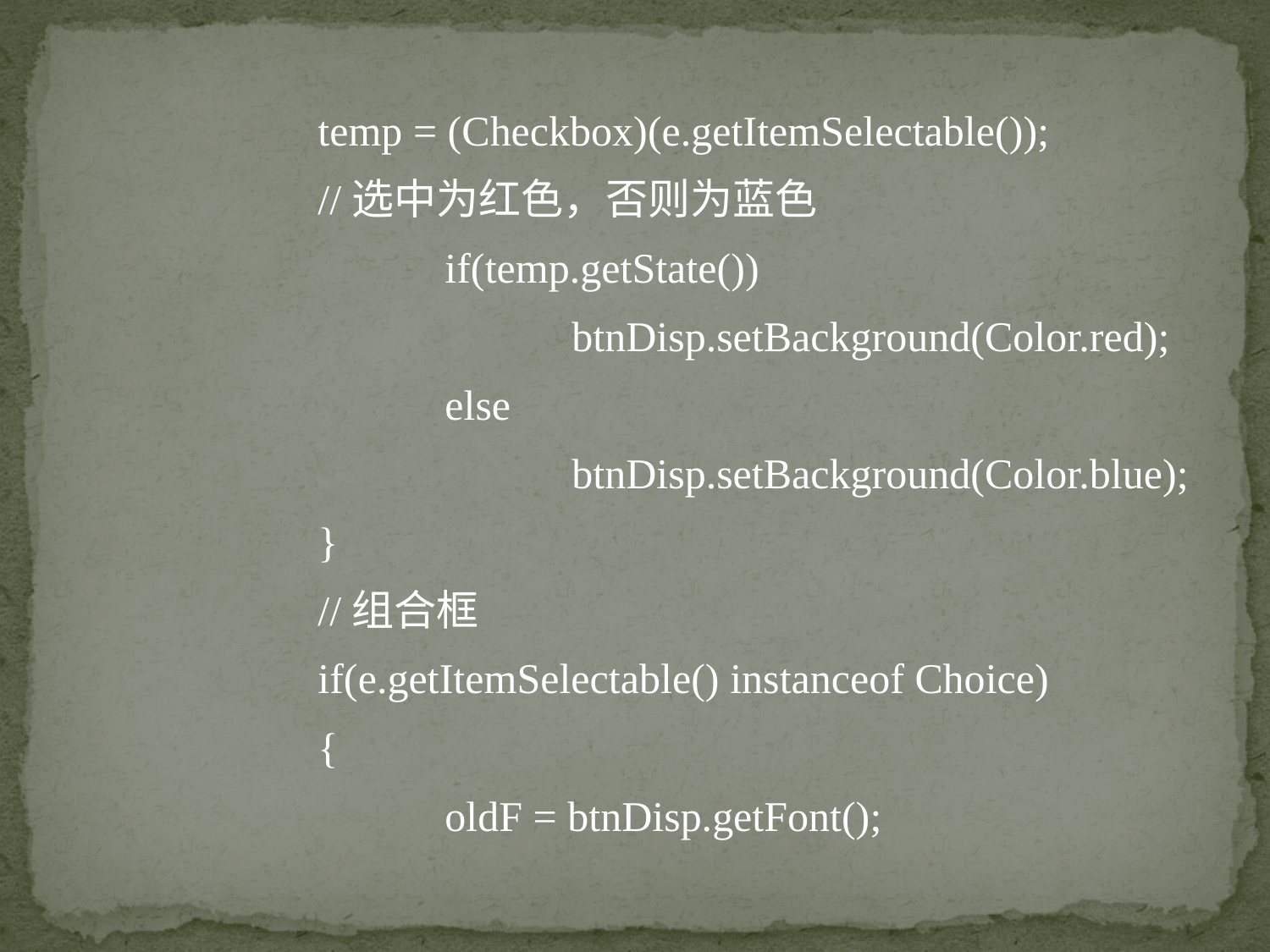

temp = (Checkbox)(e.getItemSelectable());
		//选中为红色，否则为蓝色
			if(temp.getState())
				btnDisp.setBackground(Color.red);
			else
				btnDisp.setBackground(Color.blue);
		}
		//组合框
		if(e.getItemSelectable() instanceof Choice)
		{
			oldF = btnDisp.getFont();